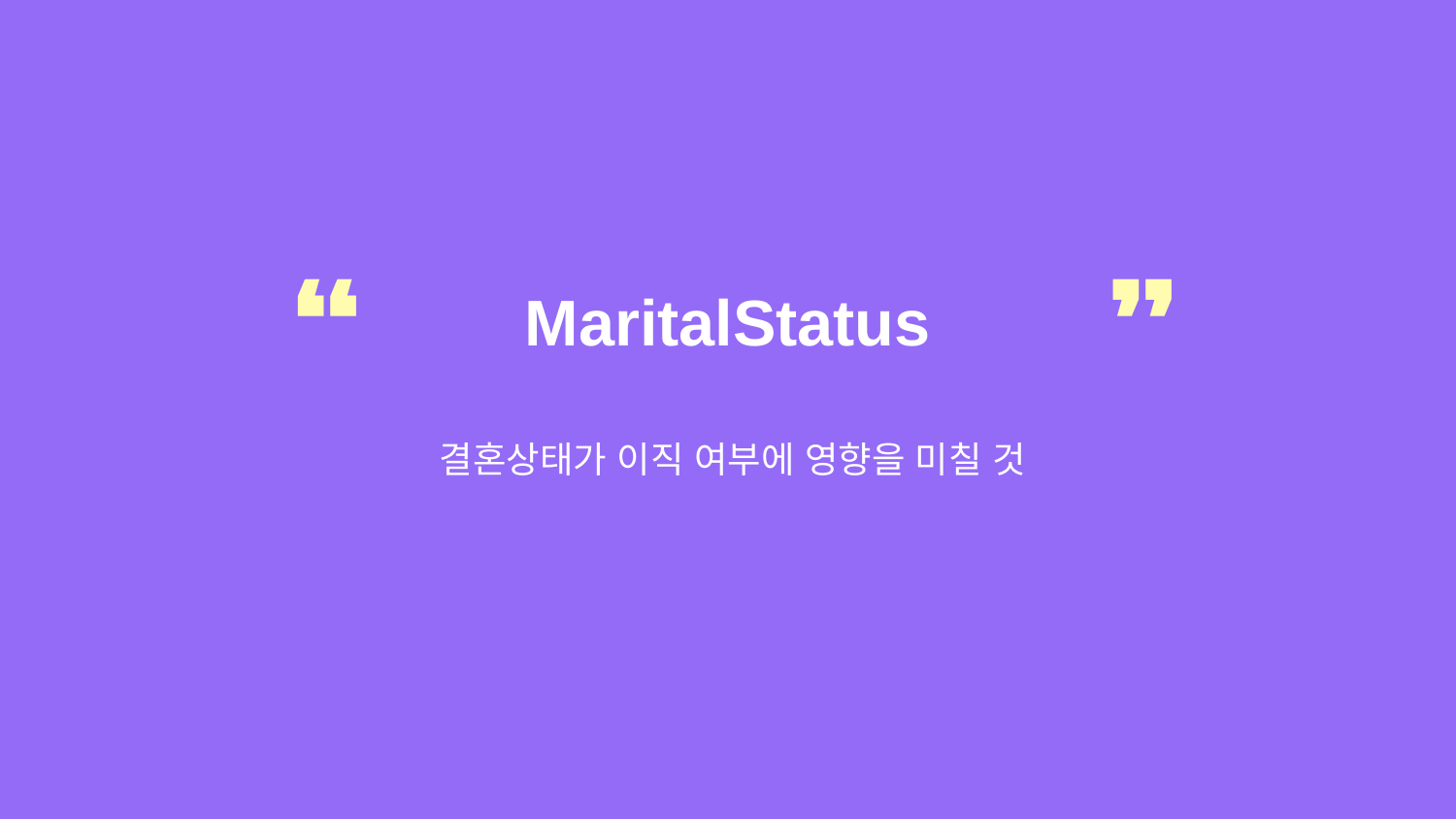

“
”
MaritalStatus
결혼상태가 이직 여부에 영향을 미칠 것